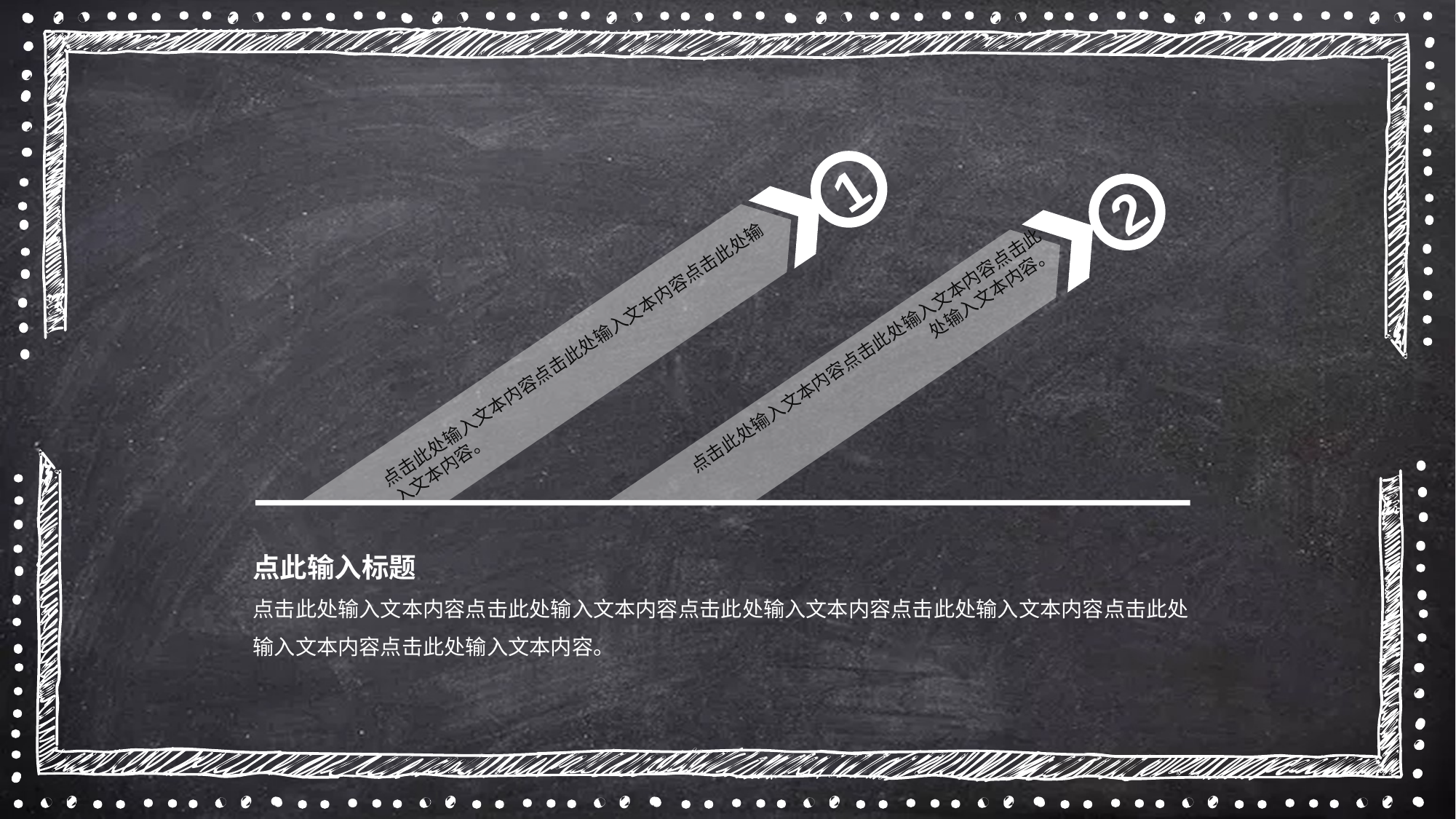

1
2

点击此处输入文本内容点击此处输入文本内容点击此处输入文本内容。
点击此处输入文本内容点击此处输入文本内容点击此处输入文本内容。

点此输入标题
点击此处输入文本内容点击此处输入文本内容点击此处输入文本内容点击此处输入文本内容点击此处输入文本内容点击此处输入文本内容。